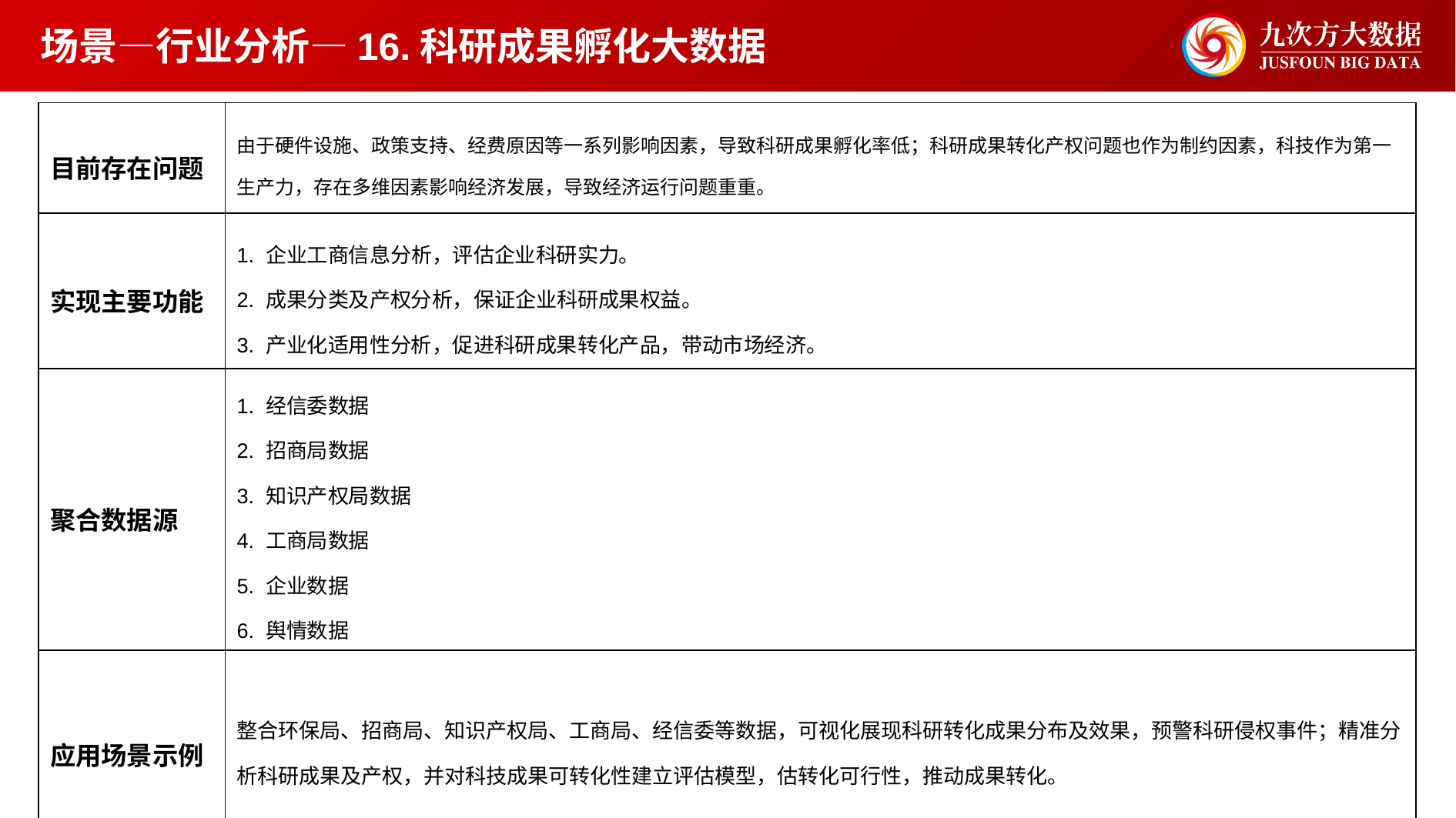

场景—行业分析—16.科研成果孵化大数据
| 目前存在问题 | 由于硬件设施、政策支持、经费原因等一系列影响因素，导致科研成果孵化率低；科研成果转化产权问题也作为制约因素，科技作为第一生产力，存在多维因素影响经济发展，导致经济运行问题重重。 |
| --- | --- |
| 实现主要功能 | 企业工商信息分析，评估企业科研实力。 成果分类及产权分析，保证企业科研成果权益。 产业化适用性分析，促进科研成果转化产品，带动市场经济。 |
| 聚合数据源 | 经信委数据 招商局数据 知识产权局数据 工商局数据 企业数据 舆情数据 |
| 应用场景示例 | 整合环保局、招商局、知识产权局、工商局、经信委等数据，可视化展现科研转化成果分布及效果，预警科研侵权事件；精准分析科研成果及产权，并对科技成果可转化性建立评估模型，估转化可行性，推动成果转化。 |